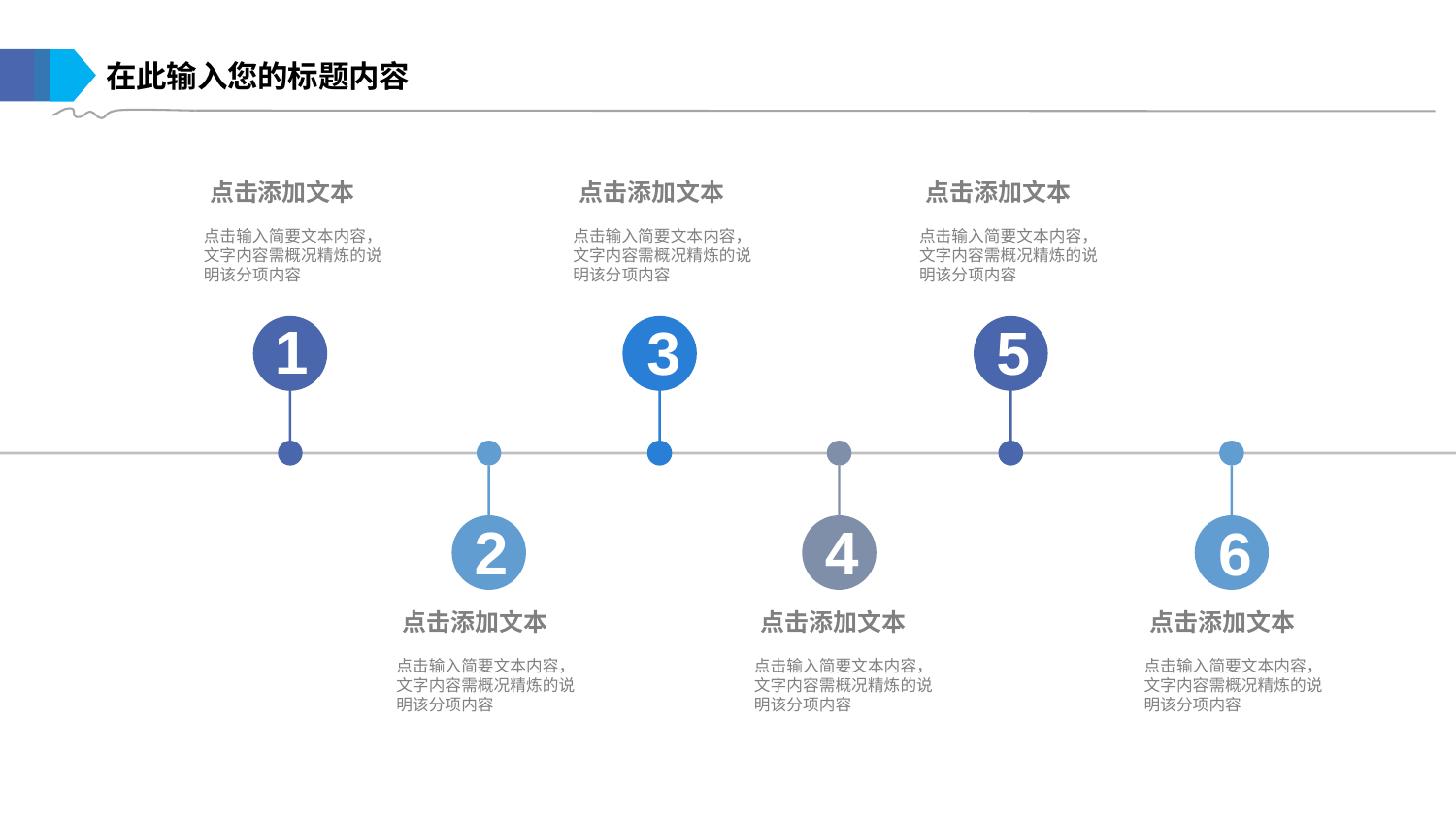

在此输入您的标题内容

点击添加文本
点击添加文本
点击添加文本
点击输入简要文本内容，文字内容需概况精炼的说明该分项内容
点击输入简要文本内容，文字内容需概况精炼的说明该分项内容
点击输入简要文本内容，文字内容需概况精炼的说明该分项内容
1

3

5

4

2

6

点击添加文本
点击添加文本
点击添加文本
点击输入简要文本内容，文字内容需概况精炼的说明该分项内容
点击输入简要文本内容，文字内容需概况精炼的说明该分项内容
点击输入简要文本内容，文字内容需概况精炼的说明该分项内容